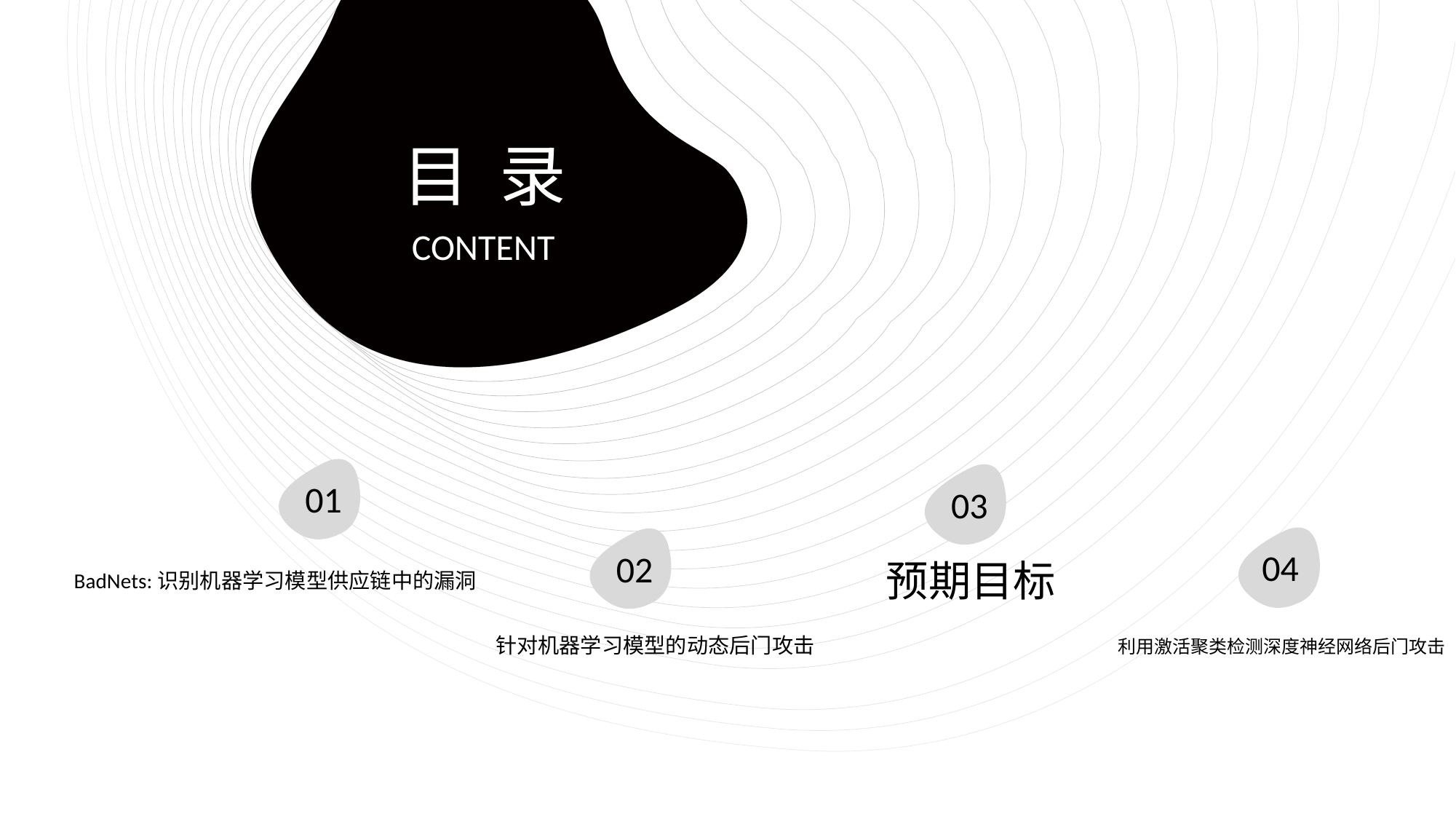

目  录
CONTENT

01

03

04

02
预期目标
BadNets:识别机器学习模型供应链中的漏洞
针对机器学习模型的动态后门攻击
利用激活聚类检测深度神经网络后门攻击